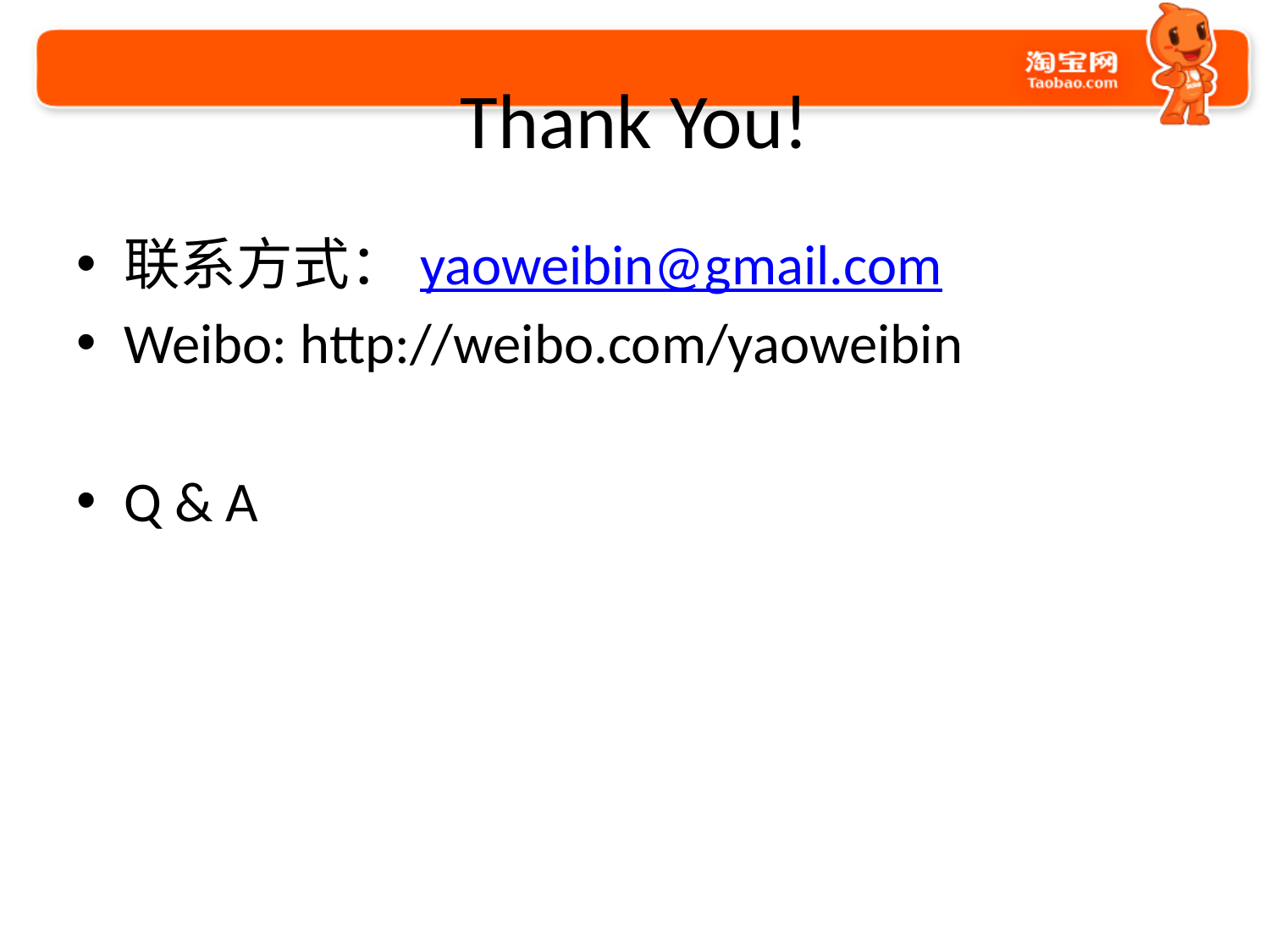

# Thank You!
联系方式：yaoweibin@gmail.com
Weibo: http://weibo.com/yaoweibin

Q & A